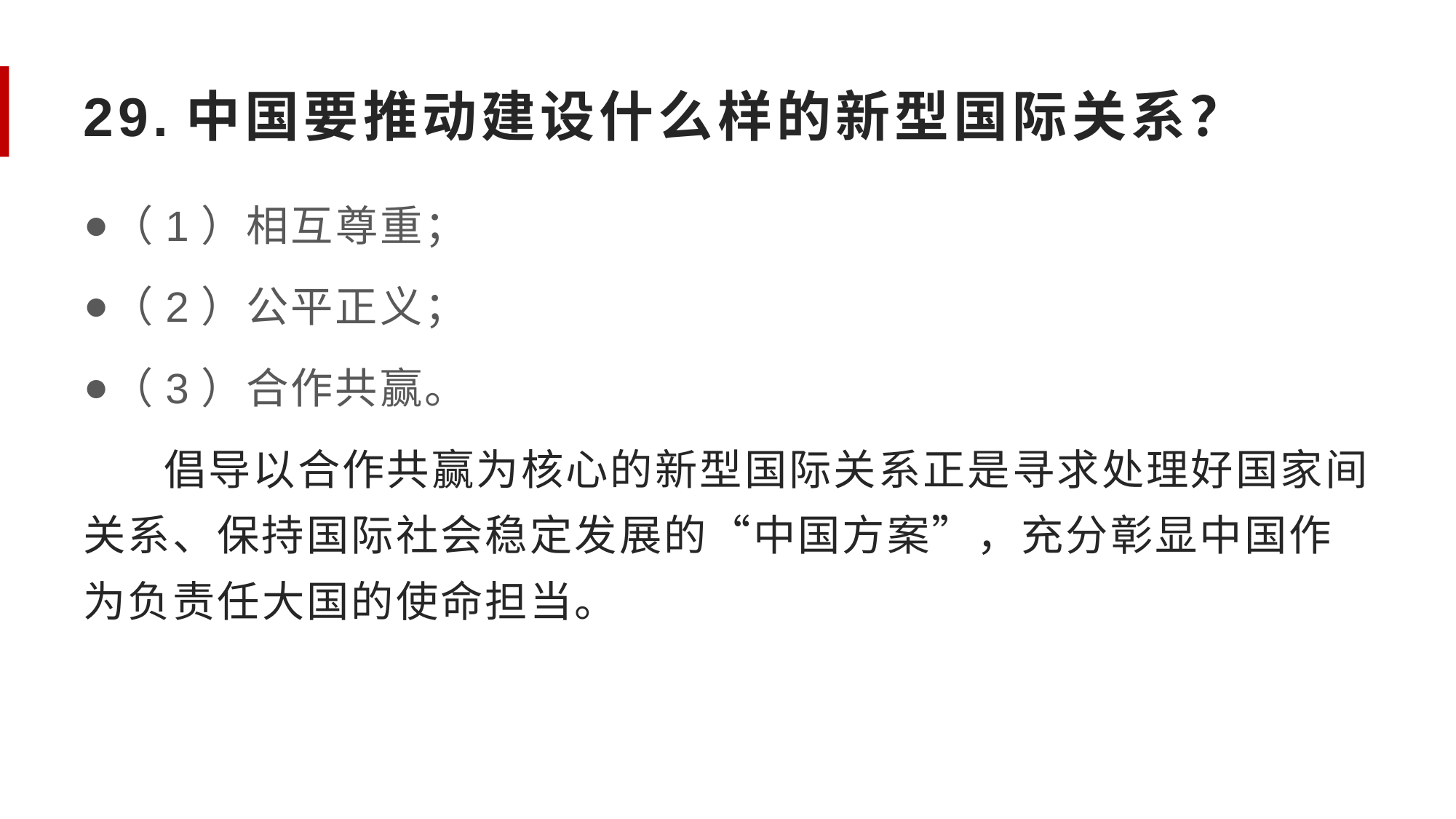

# 29.中国要推动建设什么样的新型国际关系？
（1）相互尊重；
（2）公平正义；
（3）合作共赢。
      倡导以合作共赢为核心的新型国际关系正是寻求处理好国家间关系、保持国际社会稳定发展的“中国方案”，充分彰显中国作为负责任大国的使命担当。